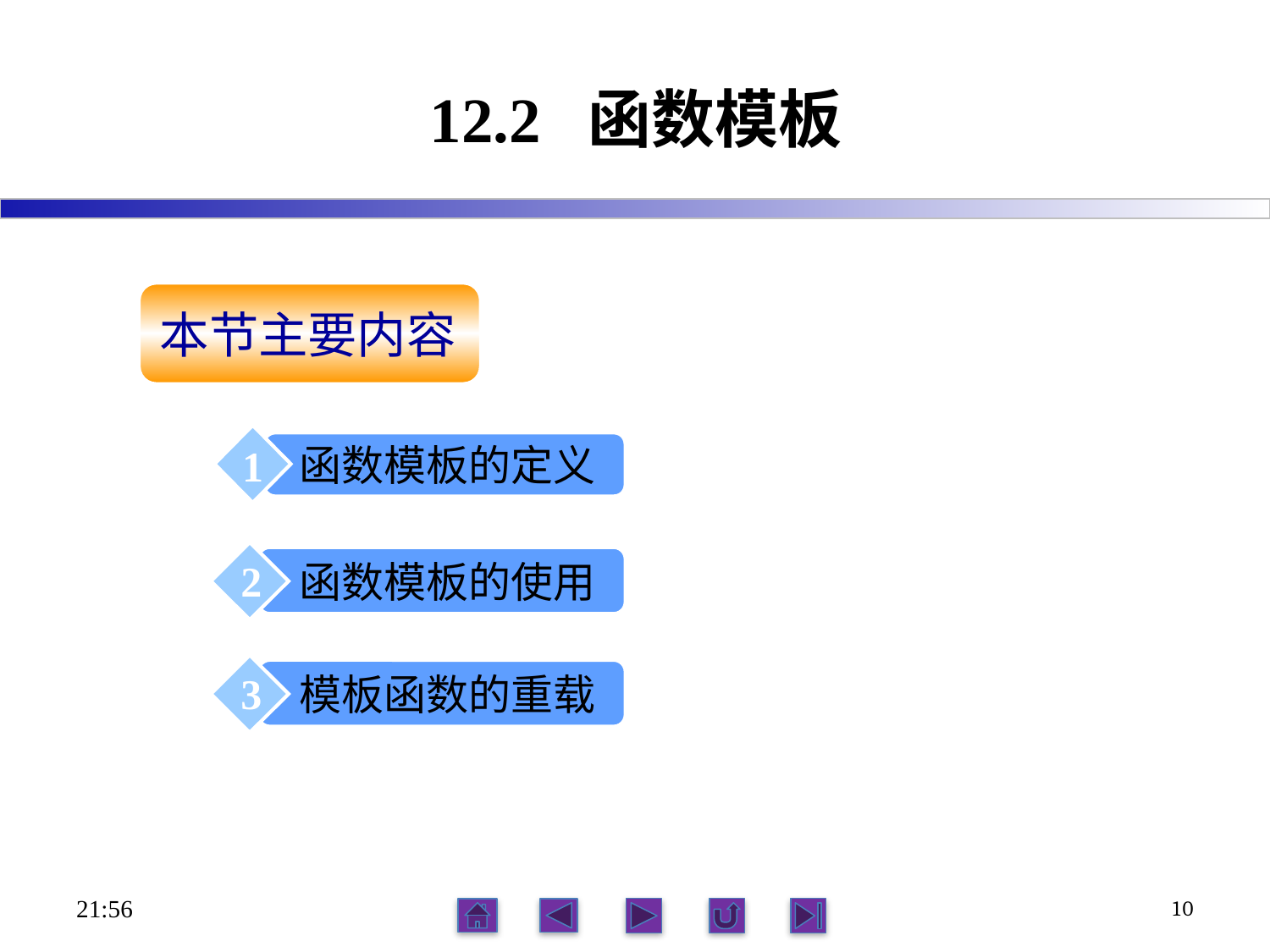

# 12.2  函数模板

本节主要内容

函数模板的定义
1

2

函数模板的使用
3

3

模板函数的重载
21:56
10